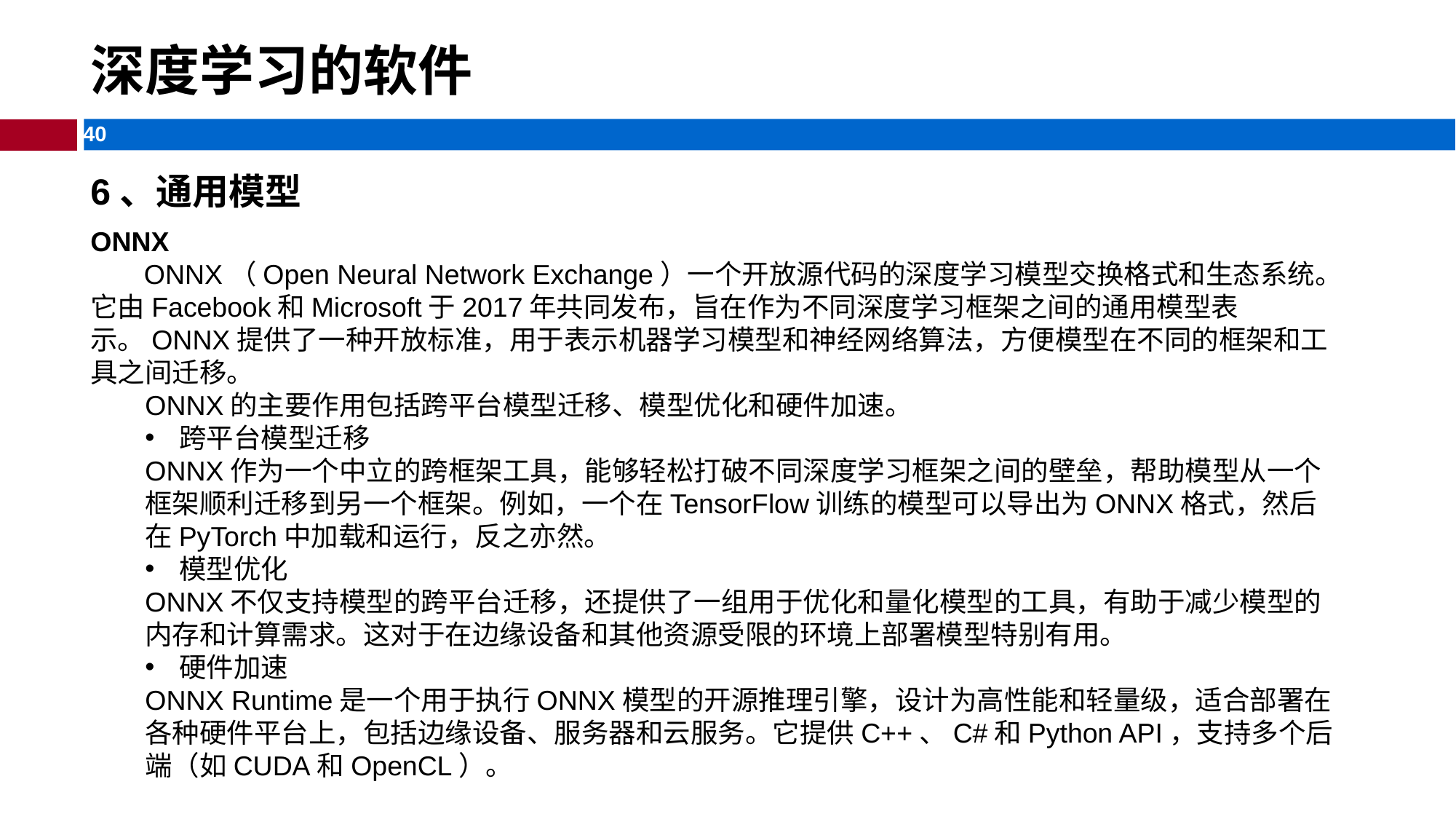

# 深度学习的软件​​
​​6、通用模型
ONNX
       ONNX（Open Neural Network Exchange）一个开放源代码的深度学习模型交换格式和生态系统。它由Facebook和Microsoft于2017年共同发布，旨在作为不同深度学习框架之间的通用模型表示。ONNX提供了一种开放标准，用于表示机器学习模型和神经网络算法，方便模型在不同的框架和工具之间迁移。
ONNX的主要作用包括跨平台模型迁移、模型优化和硬件加速。‌
跨平台模型迁移
ONNX作为一个中立的跨框架工具，能够轻松打破不同深度学习框架之间的壁垒，帮助模型从一个框架顺利迁移到另一个框架。例如，一个在TensorFlow训练的模型可以导出为ONNX格式，然后在PyTorch中加载和运行，反之亦然。
模型优化
ONNX不仅支持模型的跨平台迁移，还提供了一组用于优化和量化模型的工具，有助于减少模型的内存和计算需求。这对于在边缘设备和其他资源受限的环境上部署模型特别有用。
硬件加速
ONNX Runtime是一个用于执行ONNX模型的开源推理引擎，设计为高性能和轻量级，适合部署在各种硬件平台上，包括边缘设备、服务器和云服务。它提供C++、C#和Python API，支持多个后端（如CUDA和OpenCL）‌。